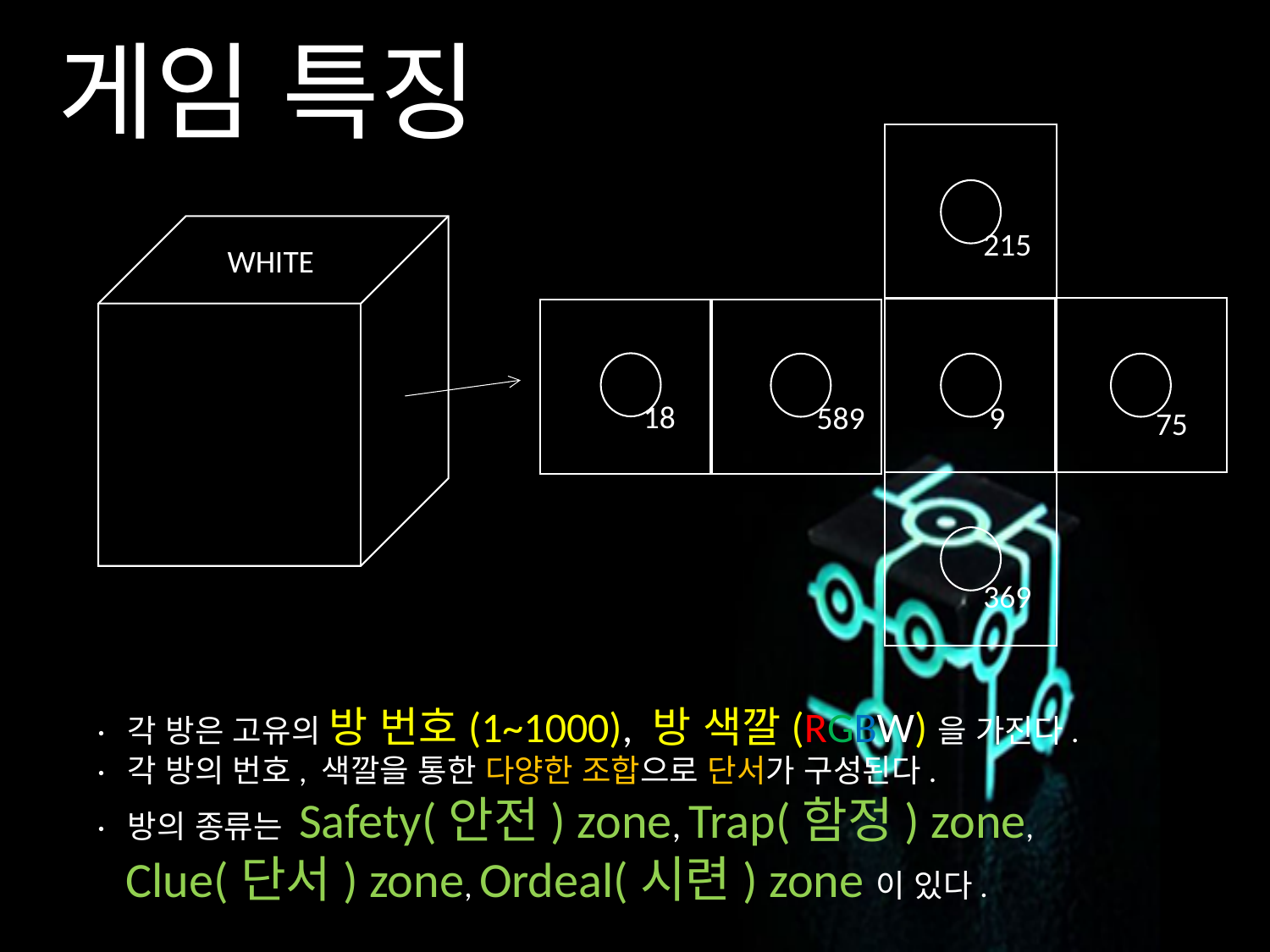

게임 특징

215
WHITE

18
589
9
75

369
·  각 방은 고유의 방 번호(1~1000), 방 색깔(RGBW)을 가진다.
·  각 방의 번호, 색깔을 통한 다양한 조합으로 단서가 구성된다.
·  방의 종류는 Safety(안전) zone, Trap(함정) zone,
   Clue(단서) zone, Ordeal(시련) zone이 있다.